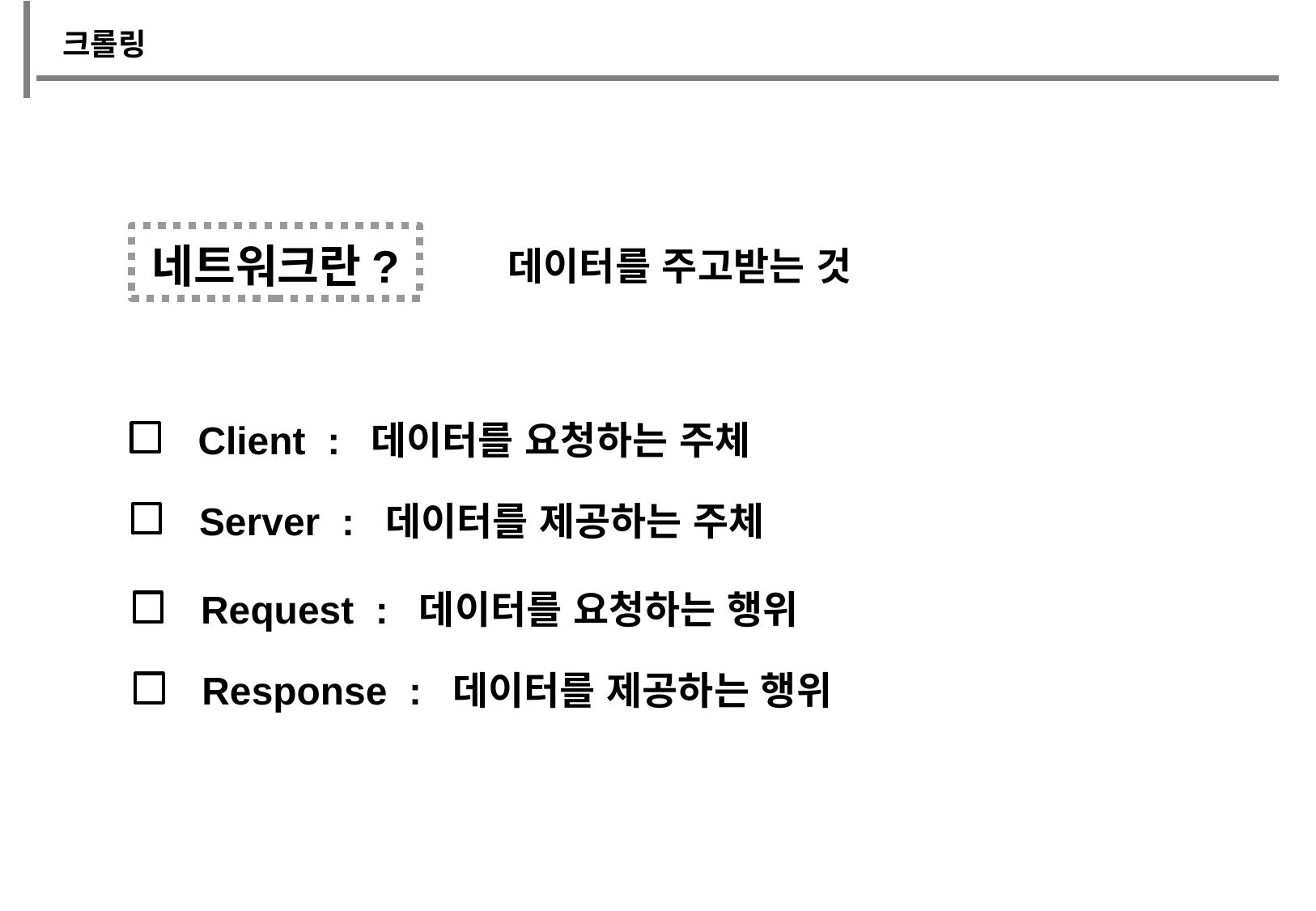

크롤링

네트워크란?
데이터를 주고받는 것
Client  :  데이터를 요청하는 주체

Server  :  데이터를 제공하는 주체

Request  :  데이터를 요청하는 행위

Response  :  데이터를 제공하는 행위